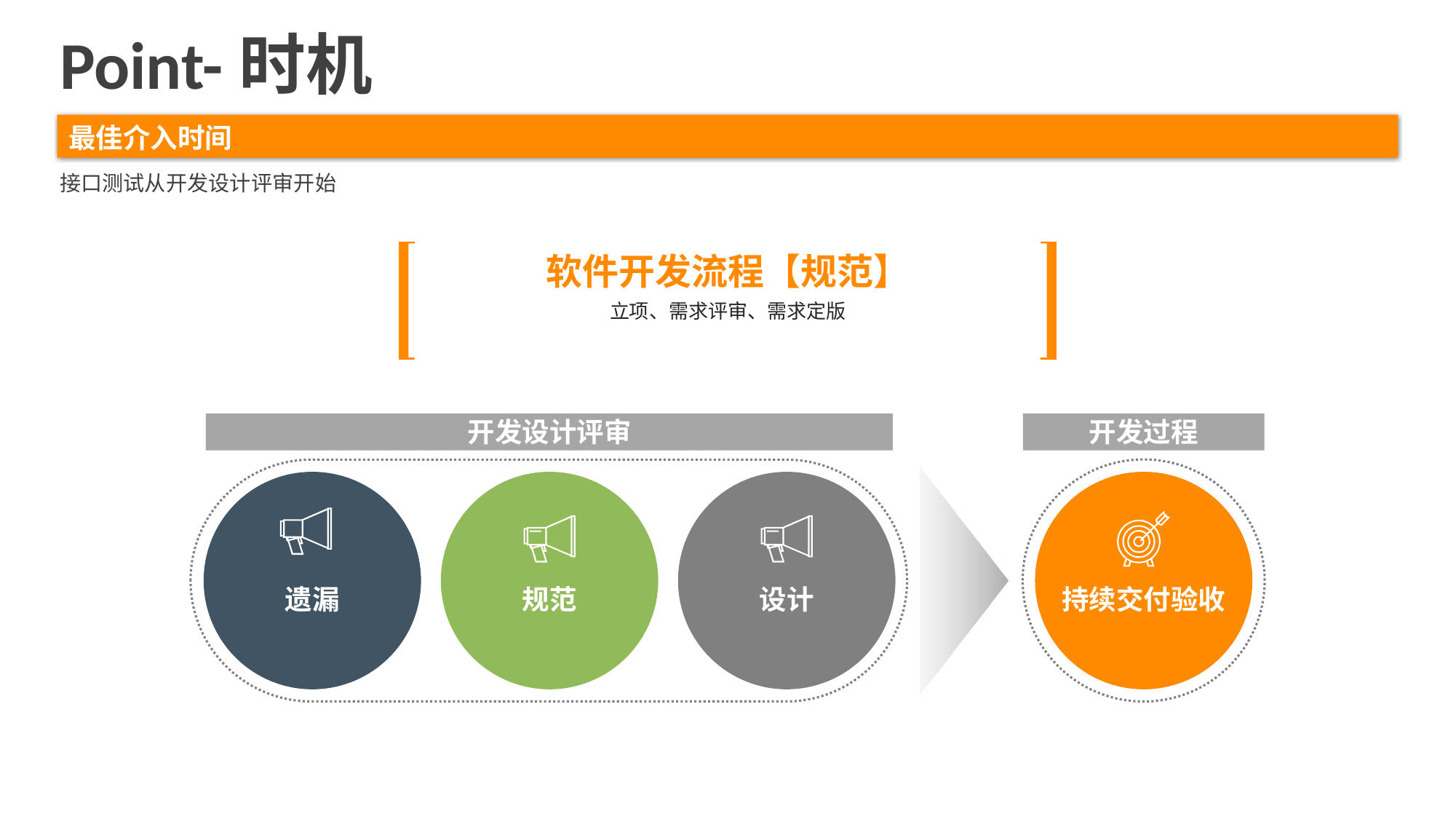

Point-时机

最佳介入时间
接口测试从开发设计评审开始

软件开发流程【规范】
立项、需求评审、需求定版
开发设计评审

开发过程

持续交付验收

遗漏

规范

设计